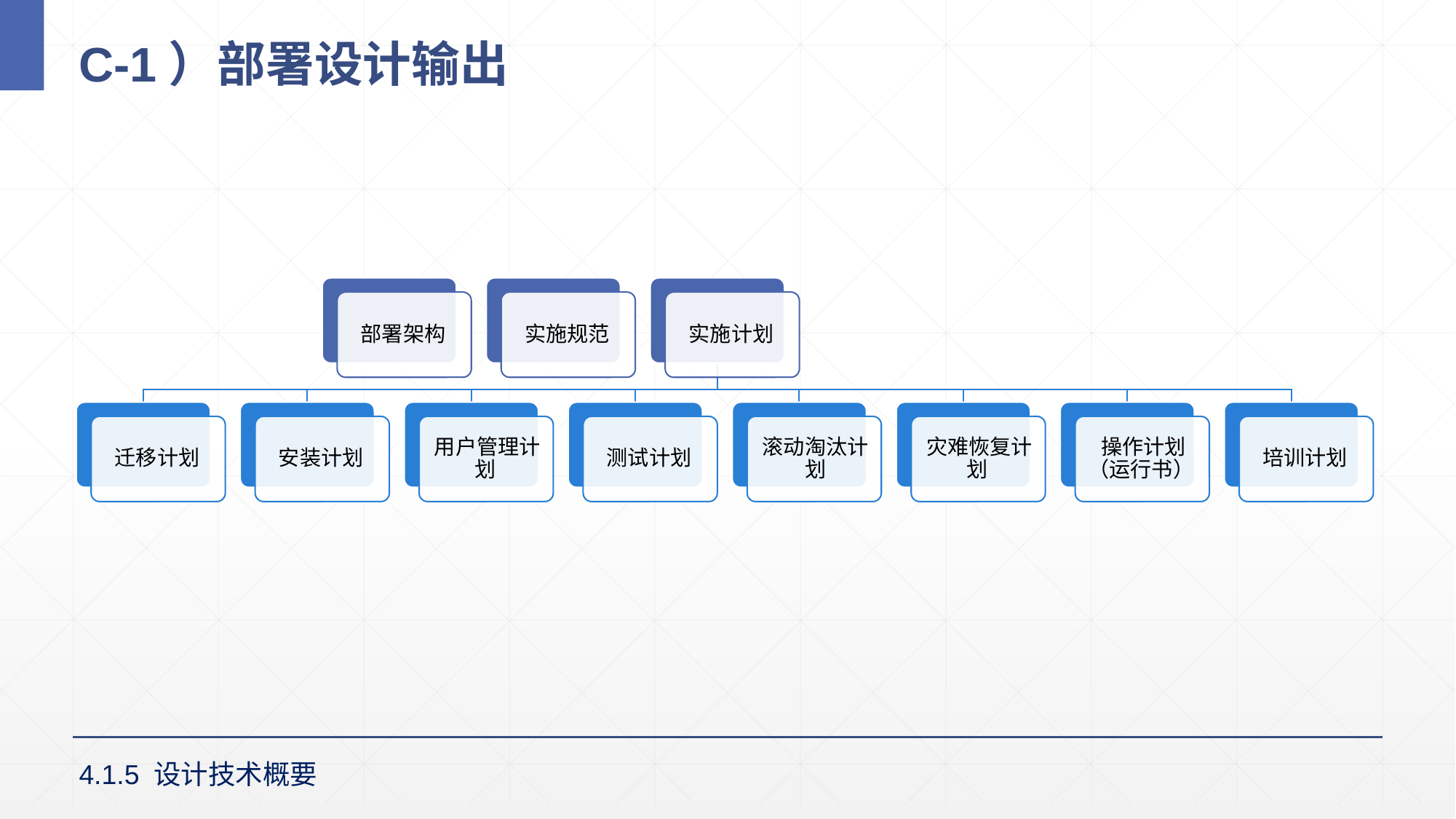

# C-1）部署设计输出
部署架构
实施规范
实施计划
迁移计划
安装计划
用户管理计划
测试计划
滚动淘汰计划
灾难恢复计划
操作计划（运行书）
培训计划
4.1.5 设计技术概要